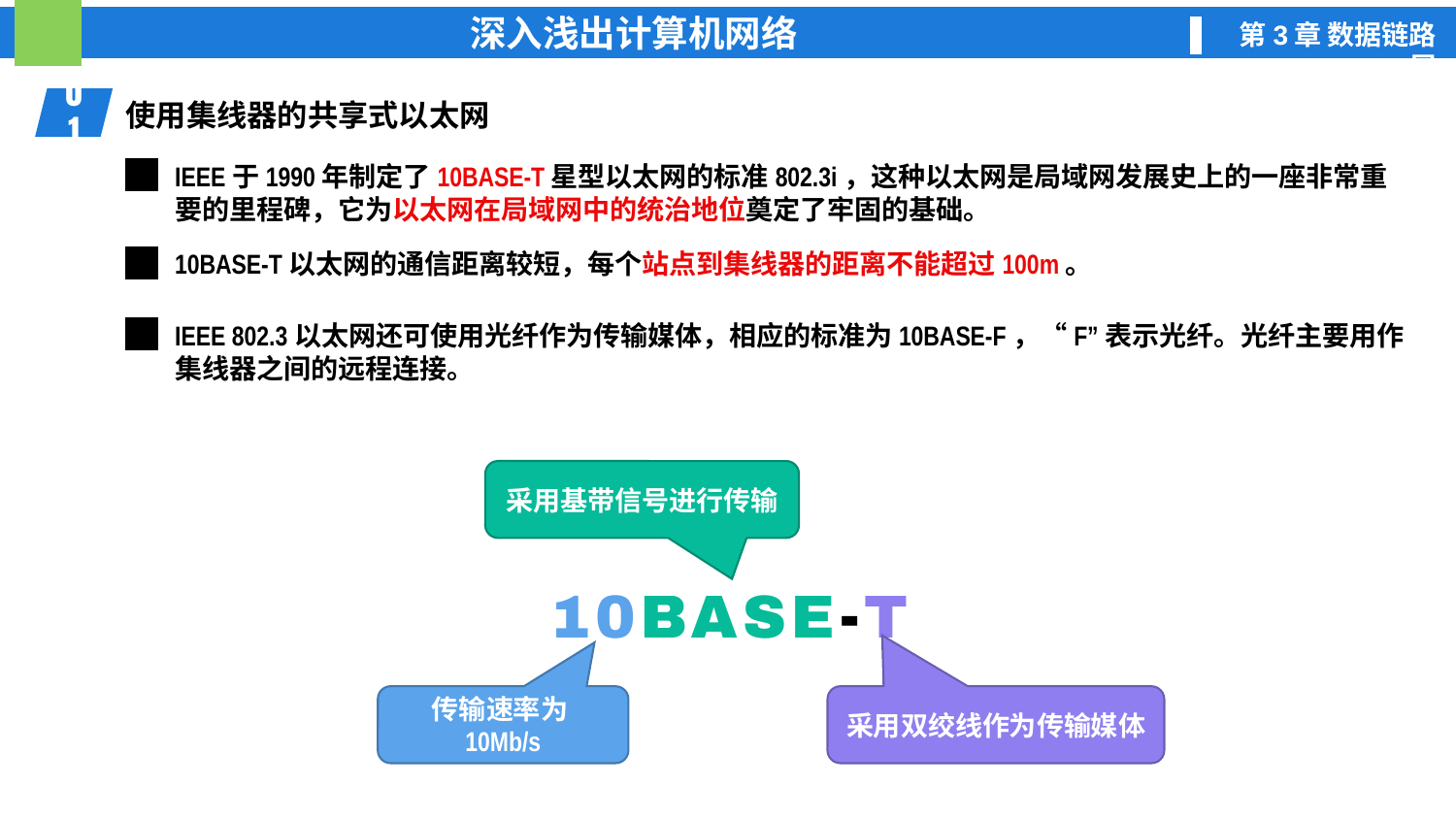

01
使用集线器的共享式以太网
IEEE于1990年制定了10BASE-T星型以太网的标准802.3i，这种以太网是局域网发展史上的一座非常重要的里程碑，它为以太网在局域网中的统治地位奠定了牢固的基础。

10BASE-T以太网的通信距离较短，每个站点到集线器的距离不能超过100m。

IEEE 802.3以太网还可使用光纤作为传输媒体，相应的标准为10BASE-F，“F”表示光纤。光纤主要用作集线器之间的远程连接。

采用基带信号进行传输
10BASE-T
采用双绞线作为传输媒体
传输速率为10Mb/s